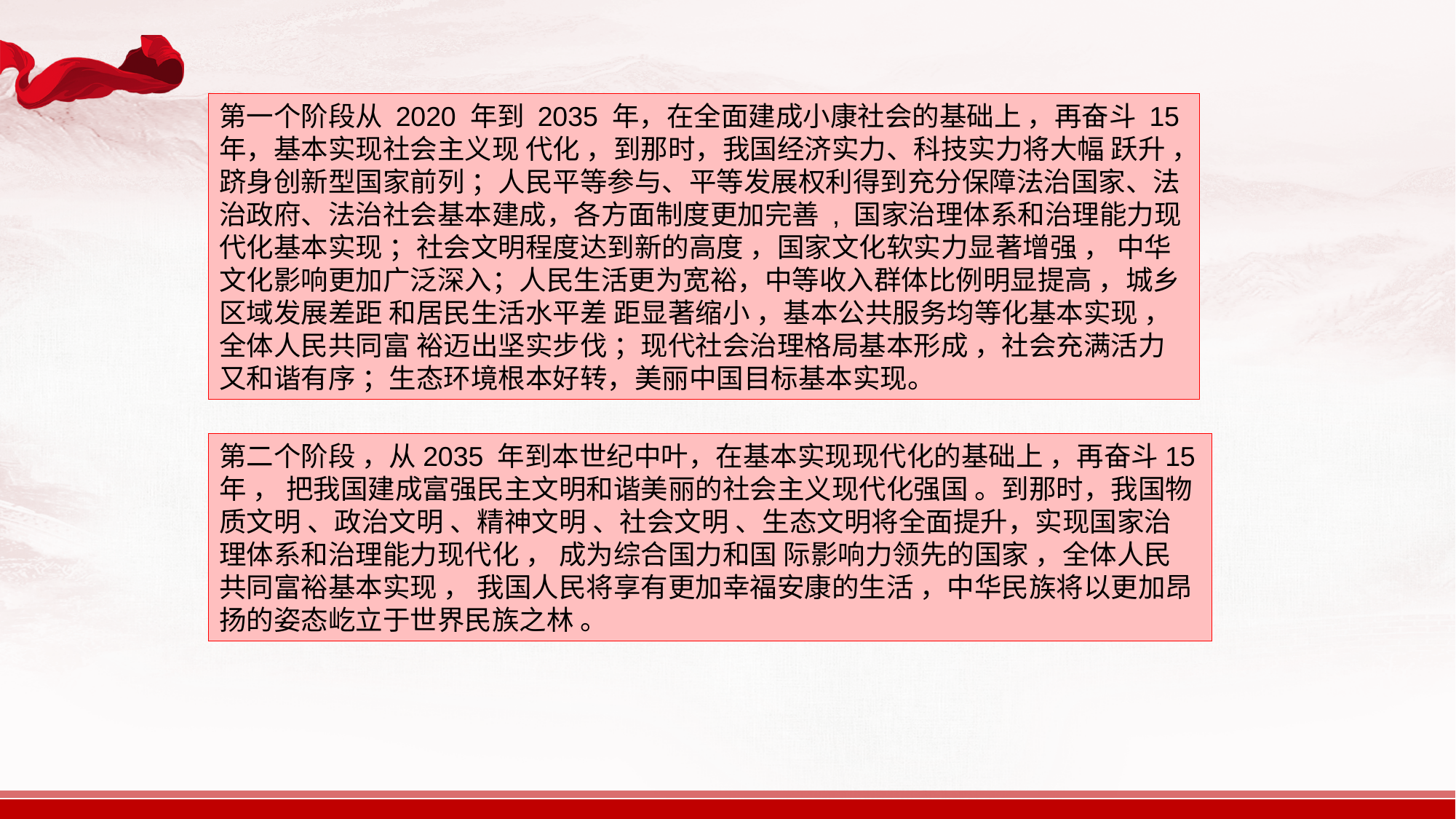

第一个阶段从 2020 年到 2035 年，在全面建成小康社会的基础上 ，再奋斗 15 年，基本实现社会主义现 代化 ，到那时，我国经济实力、科技实力将大幅 跃升 ，跻身创新型国家前列 ；人民平等参与、平等发展权利得到充分保障法治国家、法治政府、法治社会基本建成，各方面制度更加完善 , 国家治理体系和治理能力现代化基本实现 ；社会文明程度达到新的高度 ，国家文化软实力显著增强 ， 中华文化影响更加广泛深入；人民生活更为宽裕，中等收入群体比例明显提高 ，城乡区域发展差距 和居民生活水平差 距显著缩小 ，基本公共服务均等化基本实现 ，全体人民共同富 裕迈出坚实步伐 ；现代社会治理格局基本形成 ，社会充满活力又和谐有序 ；生态环境根本好转，美丽中国目标基本实现。
第二个阶段 ，从2035 年到本世纪中叶，在基本实现现代化的基础上 ，再奋斗15年 ， 把我国建成富强民主文明和谐美丽的社会主义现代化强国 。到那时，我国物质文明 、政治文明 、精神文明 、社会文明 、生态文明将全面提升，实现国家治 理体系和治理能力现代化 ， 成为综合国力和国 际影响力领先的国家 ，全体人民 共同富裕基本实现 ， 我国人民将享有更加幸福安康的生活 ，中华民族将以更加昂扬的姿态屹立于世界民族之林 。